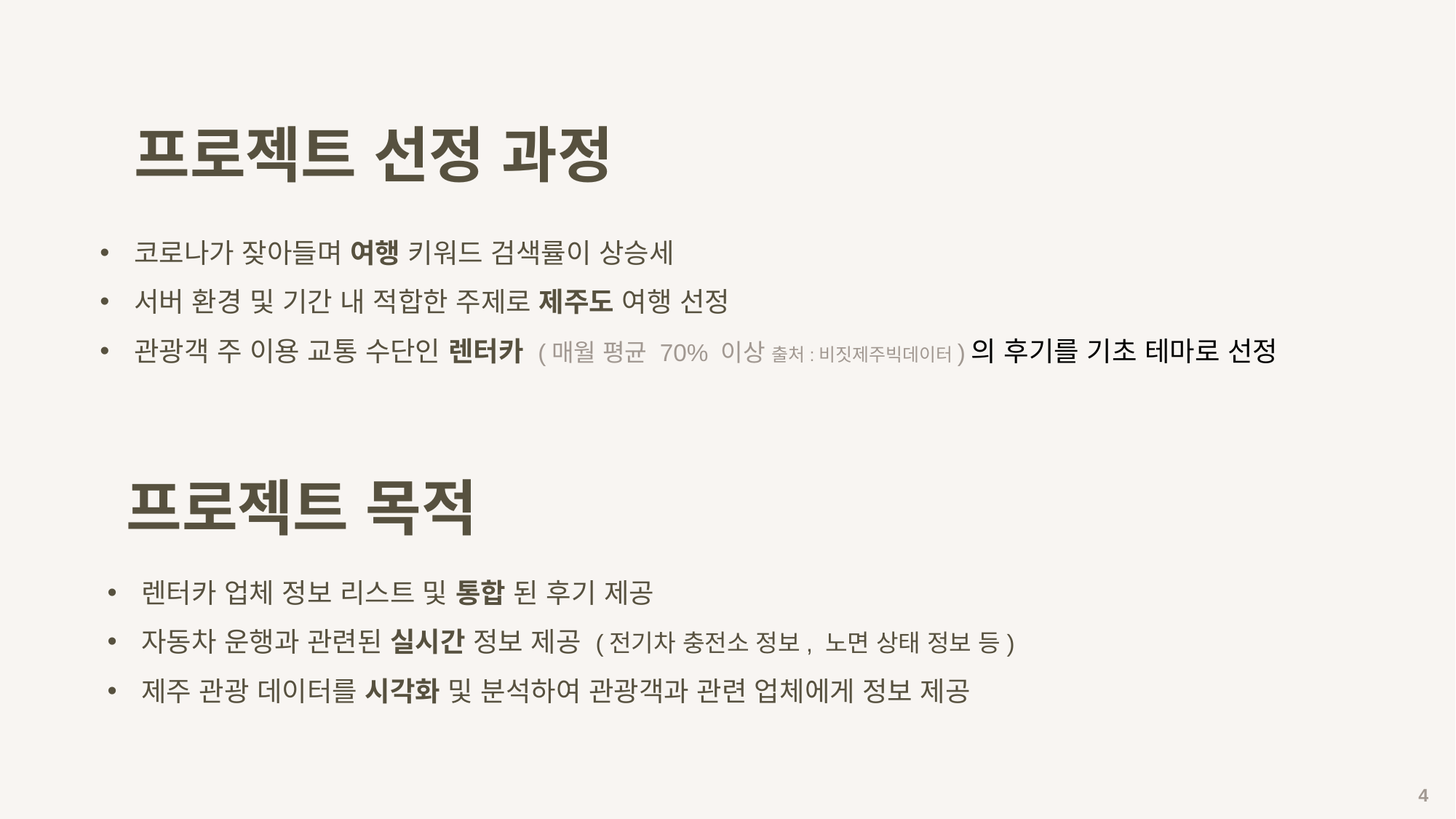

프로젝트 선정 과정
코로나가 잦아들며 여행 키워드 검색률이 상승세
서버 환경 및 기간 내 적합한 주제로 제주도 여행 선정
관광객 주 이용 교통 수단인 렌터카 (매월 평균 70% 이상 출처:비짓제주빅데이터)의 후기를 기초 테마로 선정
프로젝트 목적
렌터카 업체 정보 리스트 및 통합 된 후기 제공
자동차 운행과 관련된 실시간 정보 제공 (전기차 충전소 정보, 노면 상태 정보 등)
제주 관광 데이터를 시각화 및 분석하여 관광객과 관련 업체에게 정보 제공
 4